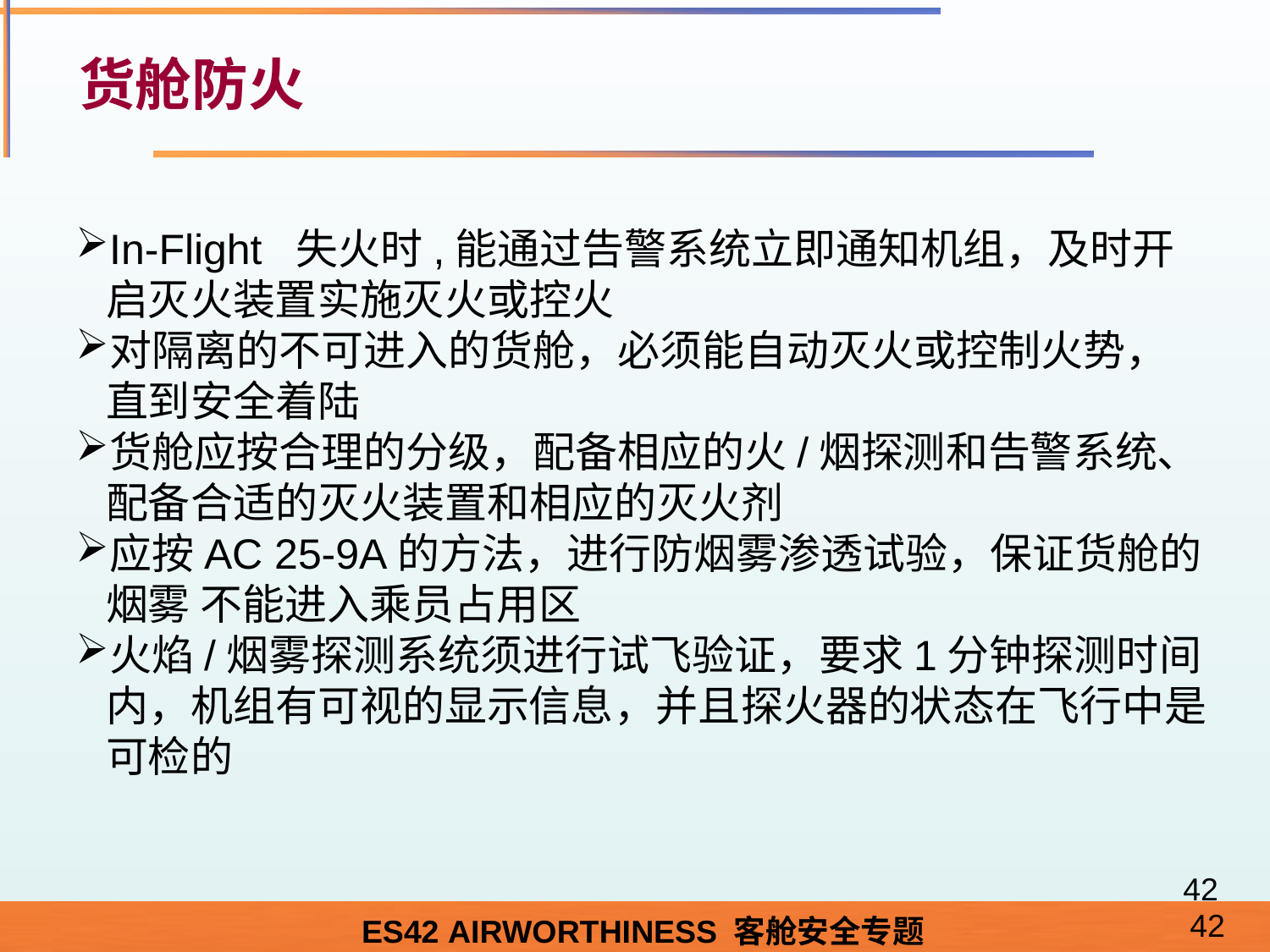

# 货舱防火
In-Flight  失火时,能通过告警系统立即通知机组，及时开启灭火装置实施灭火或控火
对隔离的不可进入的货舱，必须能自动灭火或控制火势，直到安全着陆
货舱应按合理的分级，配备相应的火/烟探测和告警系统、配备合适的灭火装置和相应的灭火剂
应按AC 25-9A的方法，进行防烟雾渗透试验，保证货舱的烟雾 不能进入乘员占用区
火焰/烟雾探测系统须进行试飞验证，要求1分钟探测时间内，机组有可视的显示信息，并且探火器的状态在飞行中是可检的
42